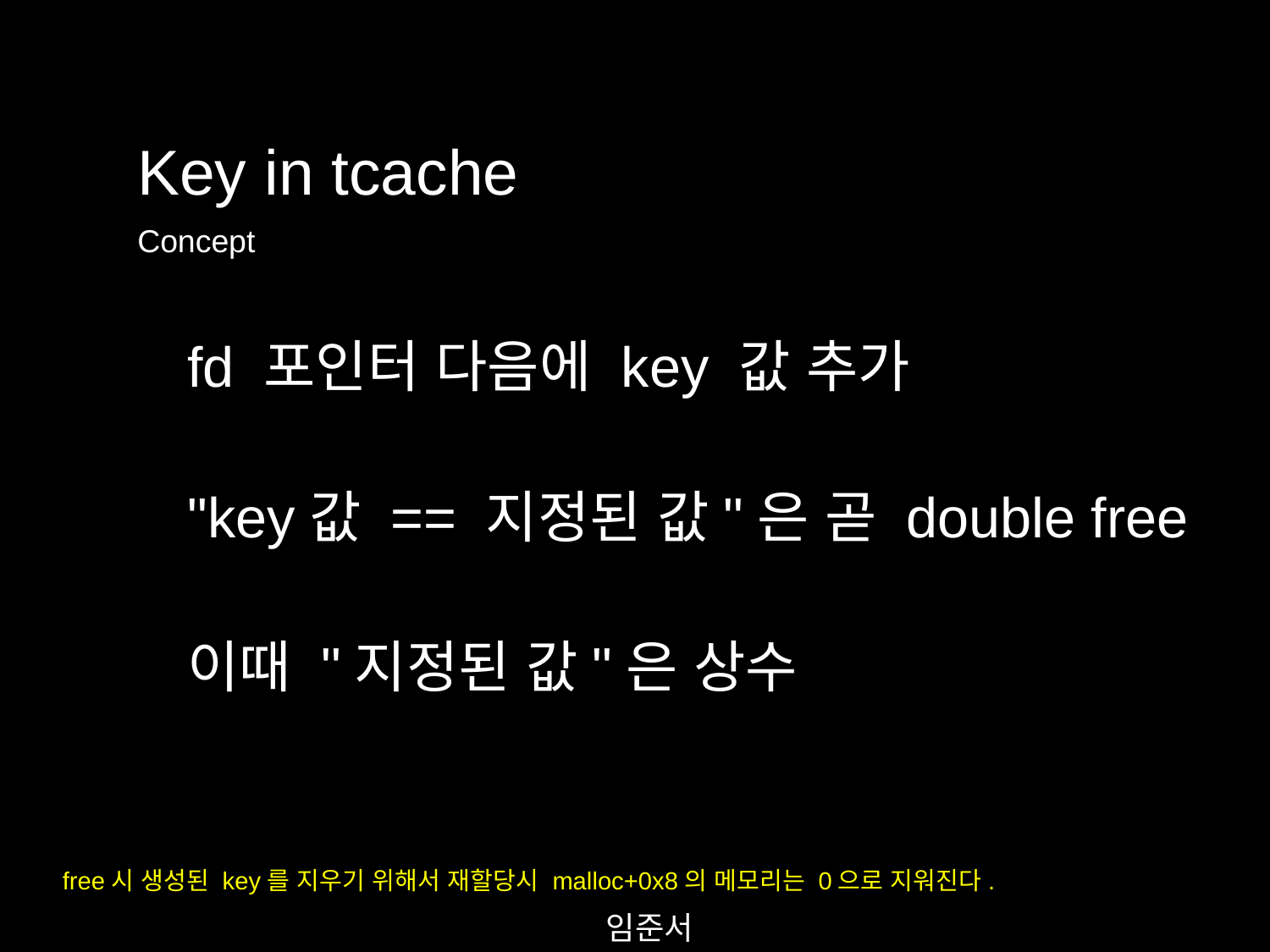

Key in tcache
Concept
fd 포인터 다음에 key 값 추가
"key값 == 지정된 값"은 곧 double free
이때 "지정된 값"은 상수
free시 생성된 key를 지우기 위해서 재할당시 malloc+0x8의 메모리는 0으로 지워진다.

임준서